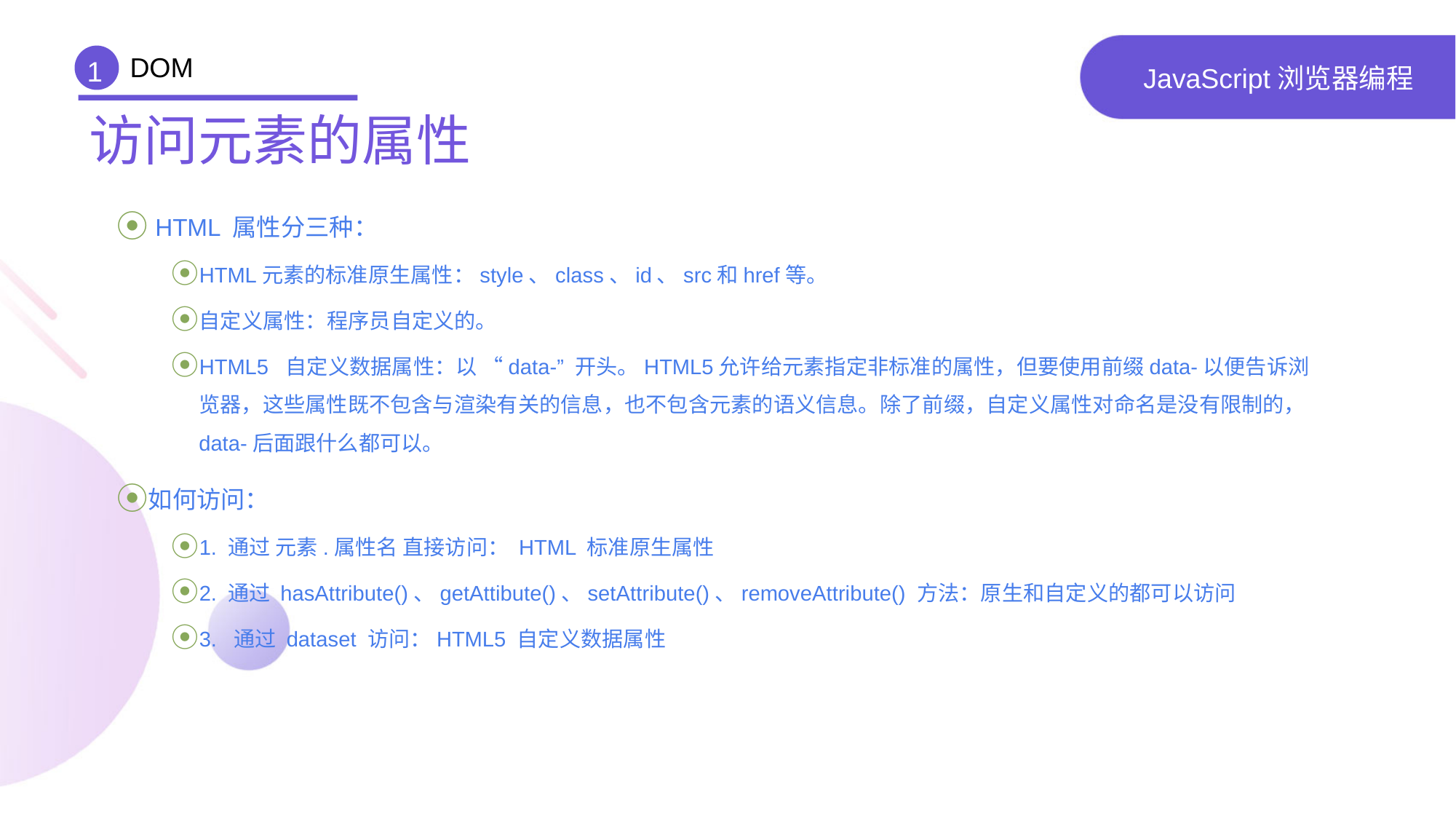

DOM
1
# JavaScript浏览器编程
访问元素的属性
 HTML 属性分三种：
HTML元素的标准原生属性：style、class、id、src和href等。
自定义属性：程序员自定义的。
HTML5  自定义数据属性：以 “data-” 开头。HTML5允许给元素指定非标准的属性，但要使用前缀data-以便告诉浏览器，这些属性既不包含与渲染有关的信息，也不包含元素的语义信息。除了前缀，自定义属性对命名是没有限制的，data-后面跟什么都可以。
如何访问：
1. 通过 元素.属性名 直接访问： HTML 标准原生属性
2. 通过 hasAttribute()、getAttibute()、setAttribute()、removeAttribute() 方法：原生和自定义的都可以访问
3.  通过 dataset 访问：HTML5 自定义数据属性